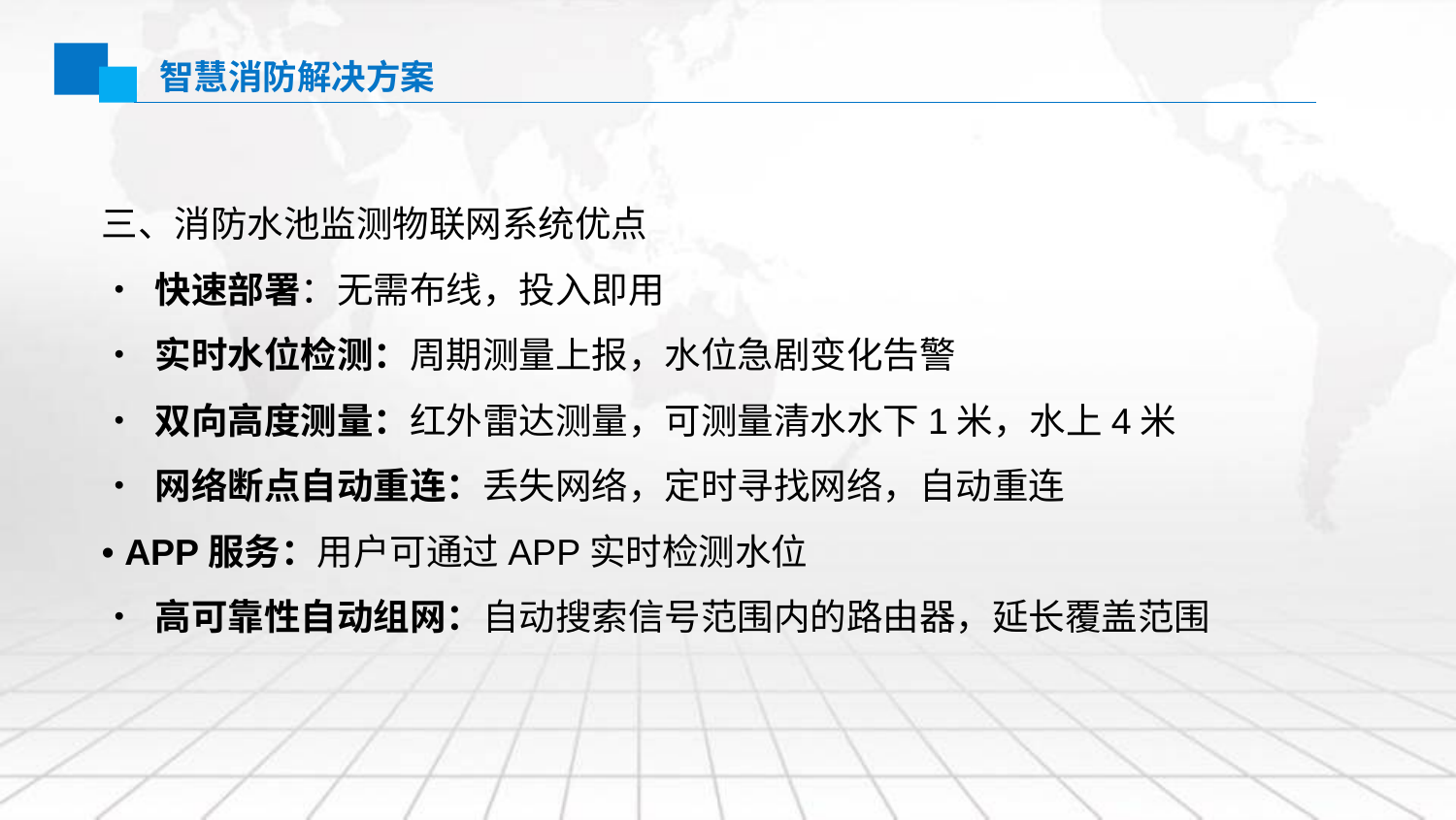

智慧消防解决方案

三、消防水池监测物联网系统优点
• 快速部署：无需布线，投入即用
• 实时水位检测：周期测量上报，水位急剧变化告警
• 双向高度测量：红外雷达测量，可测量清水水下1米，水上4米
• 网络断点自动重连：丢失网络，定时寻找网络，自动重连
• APP服务：用户可通过APP实时检测水位
• 高可靠性自动组网：自动搜索信号范围内的路由器，延长覆盖范围